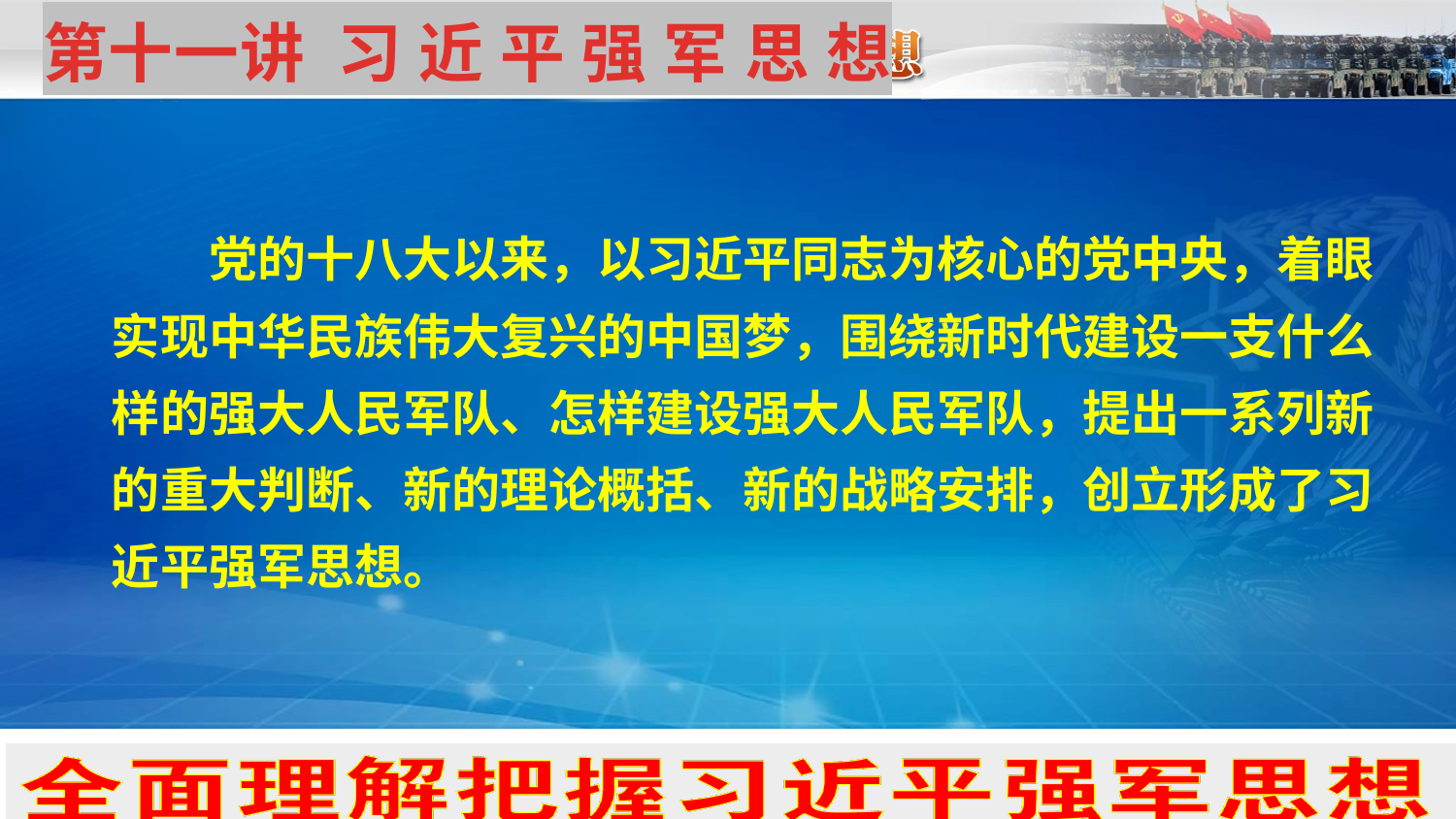

党的十八大以来，以习近平同志为核心的党中央，着眼实现中华民族伟大复兴的中国梦，围绕新时代建设一支什么样的强大人民军队、怎样建设强大人民军队，提出一系列新的重大判断、新的理论概括、新的战略安排，创立形成了习近平强军思想。